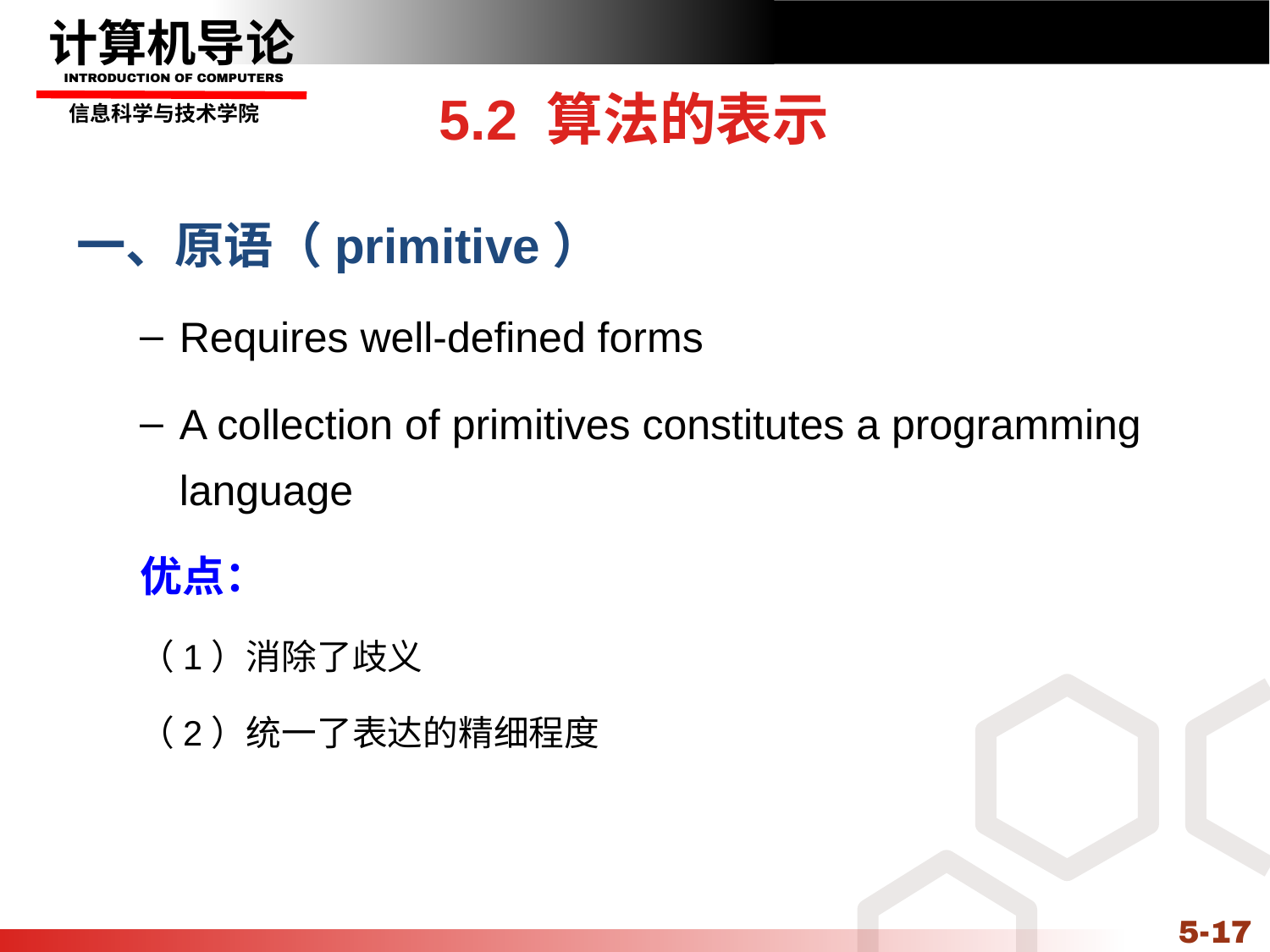

# 5.2 算法的表示
一、原语（primitive）
Requires well-defined forms
A collection of primitives constitutes a programming language
优点：
（1）消除了歧义
（2）统一了表达的精细程度
5-17